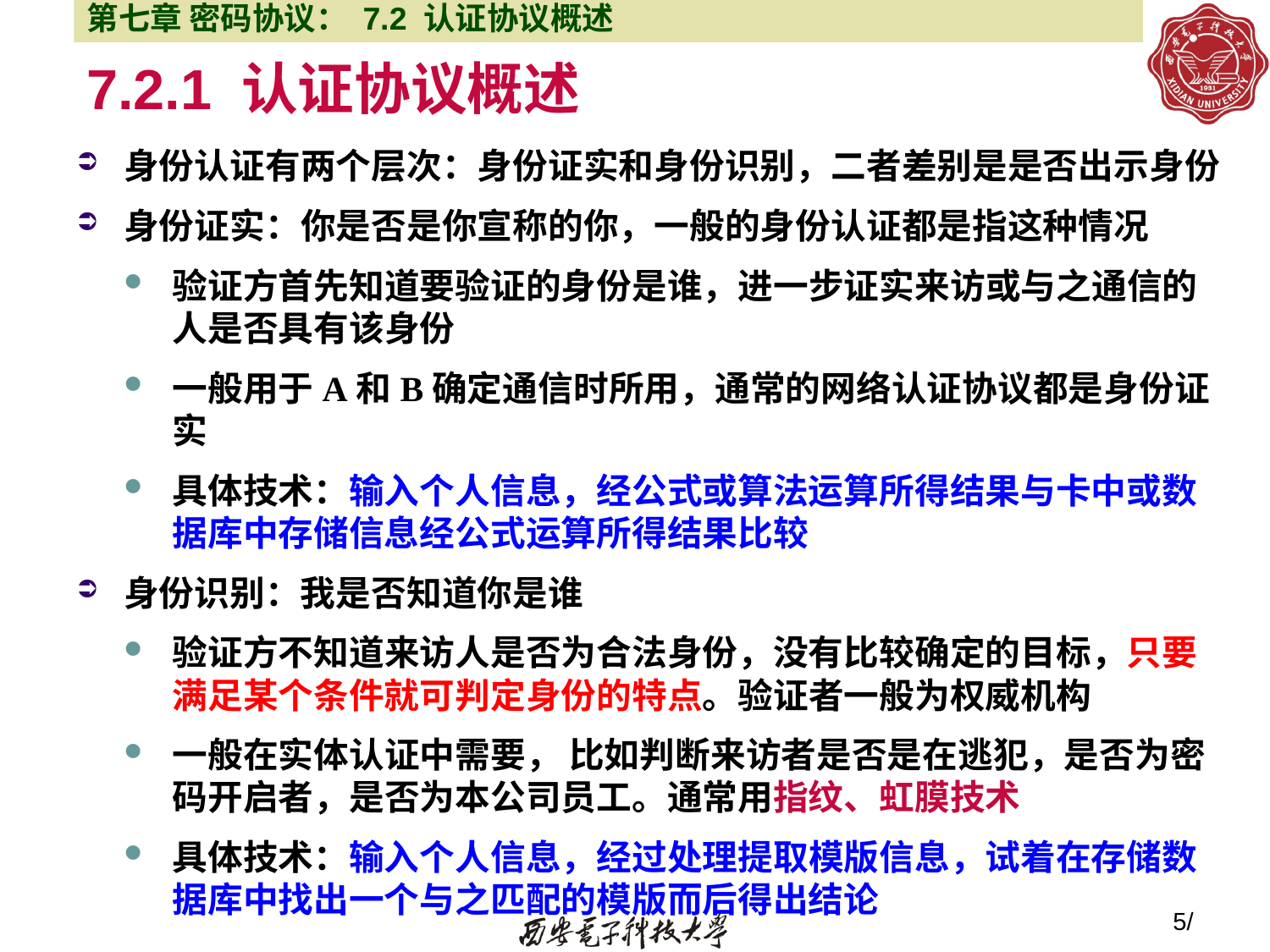

第七章 密码协议： 7.2 认证协议概述
# 7.2.1 认证协议概述
身份认证有两个层次：身份证实和身份识别，二者差别是是否出示身份
身份证实：你是否是你宣称的你，一般的身份认证都是指这种情况
验证方首先知道要验证的身份是谁，进一步证实来访或与之通信的人是否具有该身份
一般用于A和B确定通信时所用，通常的网络认证协议都是身份证实
具体技术：输入个人信息，经公式或算法运算所得结果与卡中或数据库中存储信息经公式运算所得结果比较
身份识别：我是否知道你是谁
验证方不知道来访人是否为合法身份，没有比较确定的目标，只要满足某个条件就可判定身份的特点。验证者一般为权威机构
一般在实体认证中需要， 比如判断来访者是否是在逃犯，是否为密码开启者，是否为本公司员工。通常用指纹、虹膜技术
具体技术：输入个人信息，经过处理提取模版信息，试着在存储数据库中找出一个与之匹配的模版而后得出结论
5/